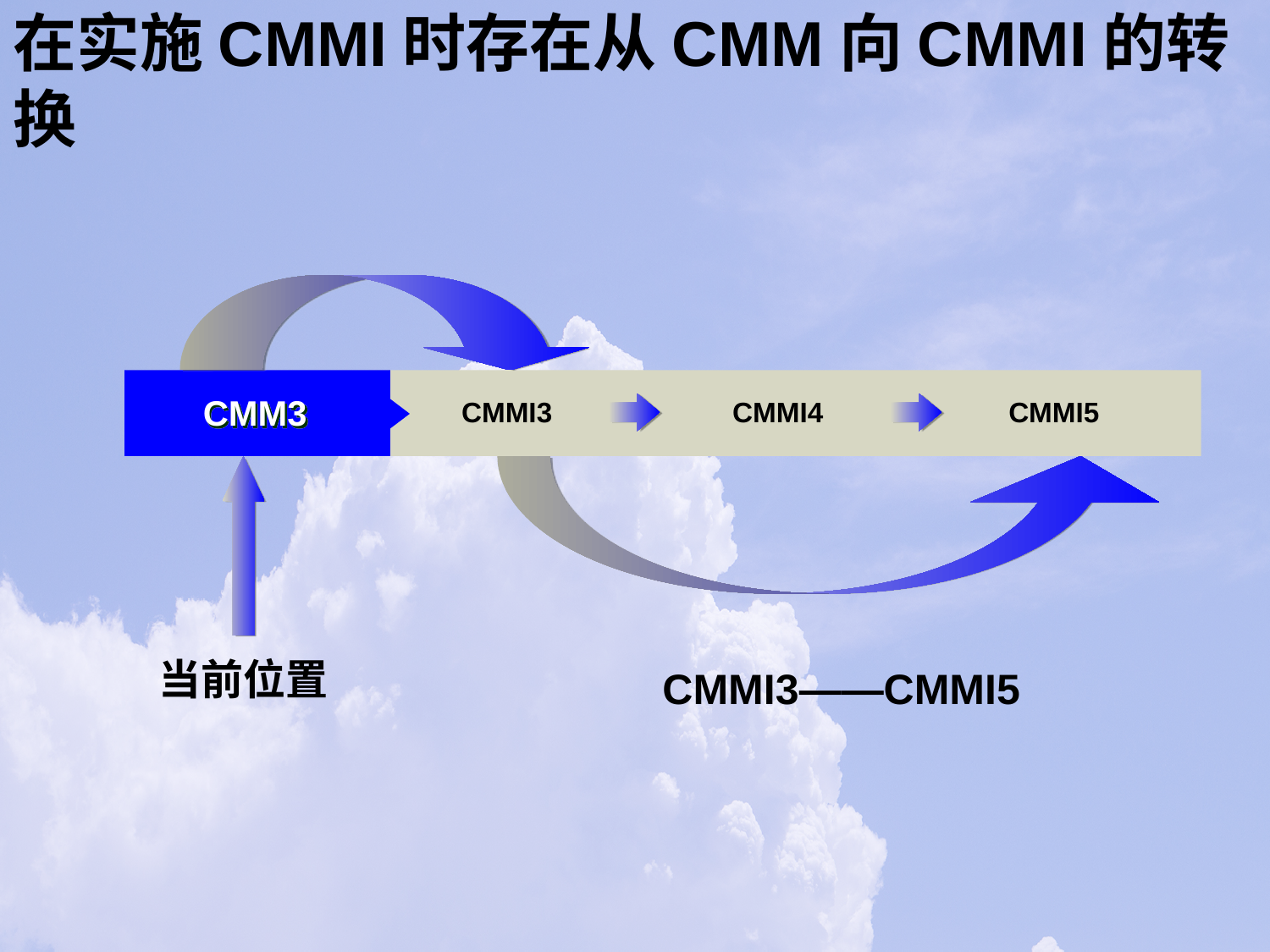

# 在实施CMMI时存在从CMM向CMMI的转换

CMMI3

CMM3
CMMI4

CMMI5

当前位置

CMMI3——CMMI5